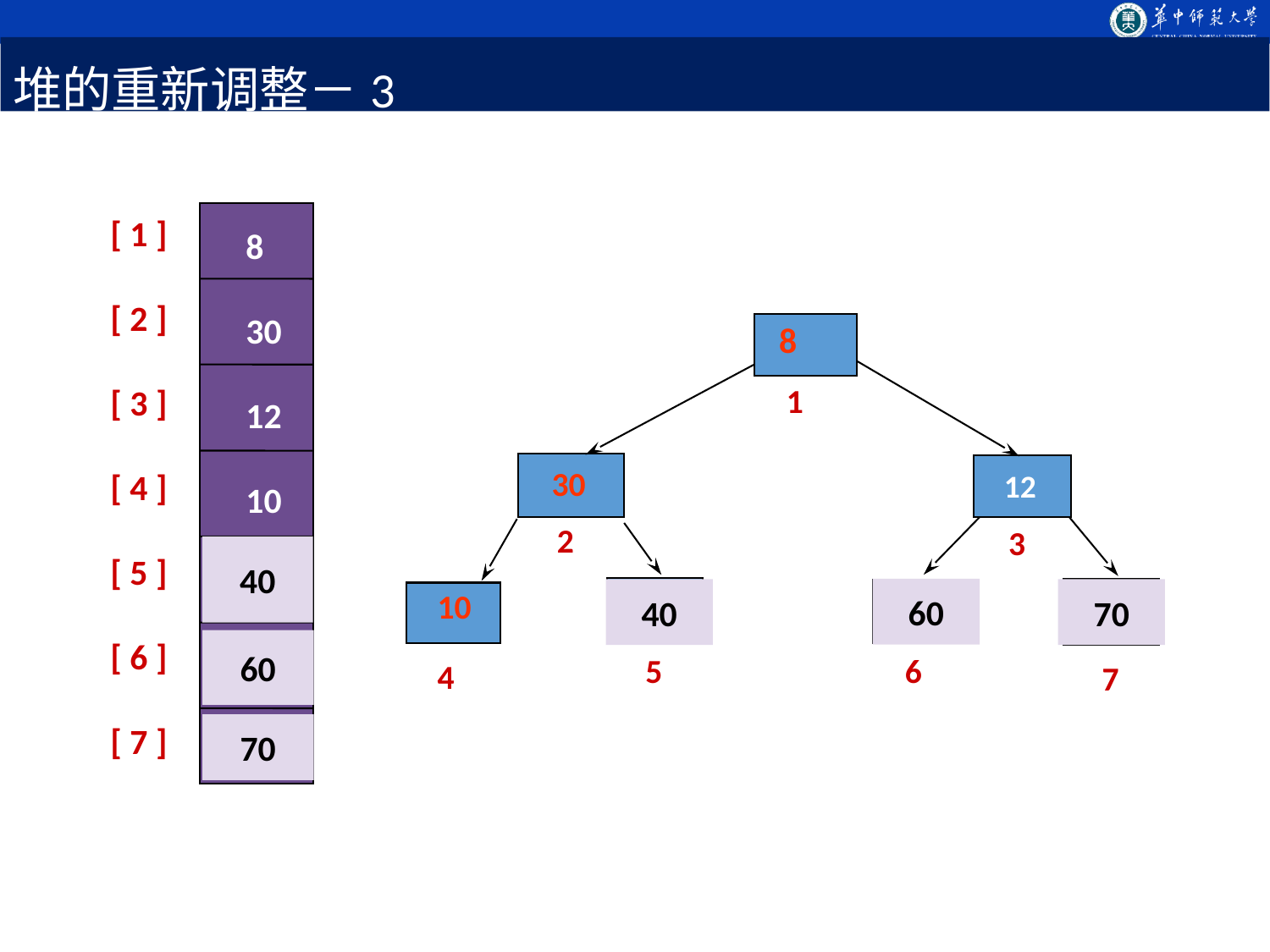

堆的重新调整－3

[ 1 ]

[ 2 ]

[ 3 ]

[ 4 ]

[ 5 ]

[ 6 ]

[ 7 ]

8

30

12

10

8

60

10

8

 1
 30

 12
 2

 3

40
60

40
70

10

4

10

 7
8
 60

60
 5
  6

70